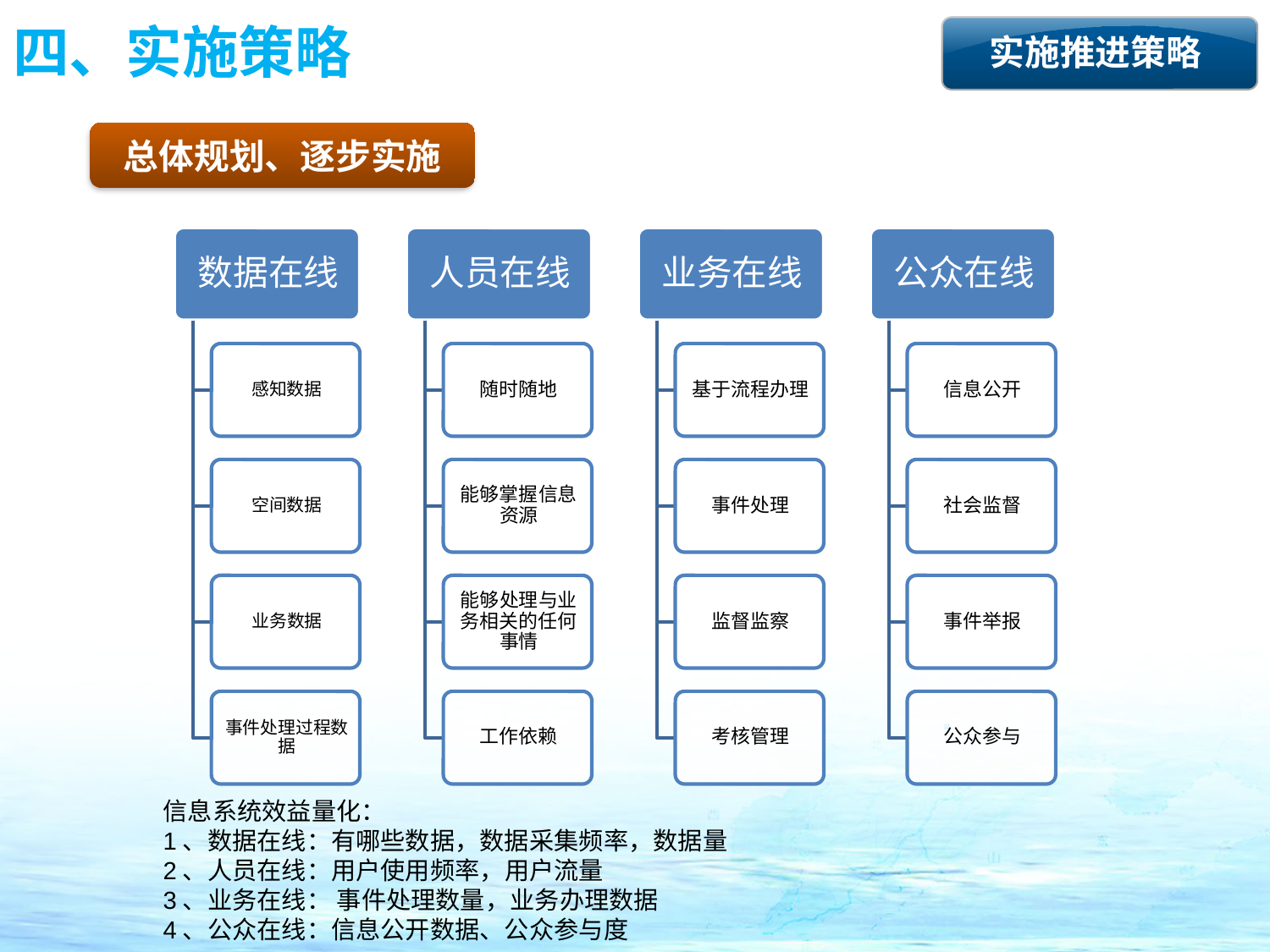

四、实施策略

实施推进策略
总体规划、逐步实施
2
短－中－长期嵌套的水库群联合调度模型
数据在线
感知数据
空间数据
业务数据
事件处理过程数据
人员在线
随时随地
能够掌握信息资源
能够处理与业务相关的任何事情
工作依赖
业务在线
基于流程办理
事件处理
监督监察
考核管理
公众在线
信息公开
社会监督
事件举报
公众参与
2
短－中－长期嵌套的水库群联合调度模型
信息系统效益量化：
1、数据在线：有哪些数据，数据采集频率，数据量
2、人员在线：用户使用频率，用户流量
3、业务在线： 事件处理数量，业务办理数据
4、公众在线：信息公开数据、公众参与度